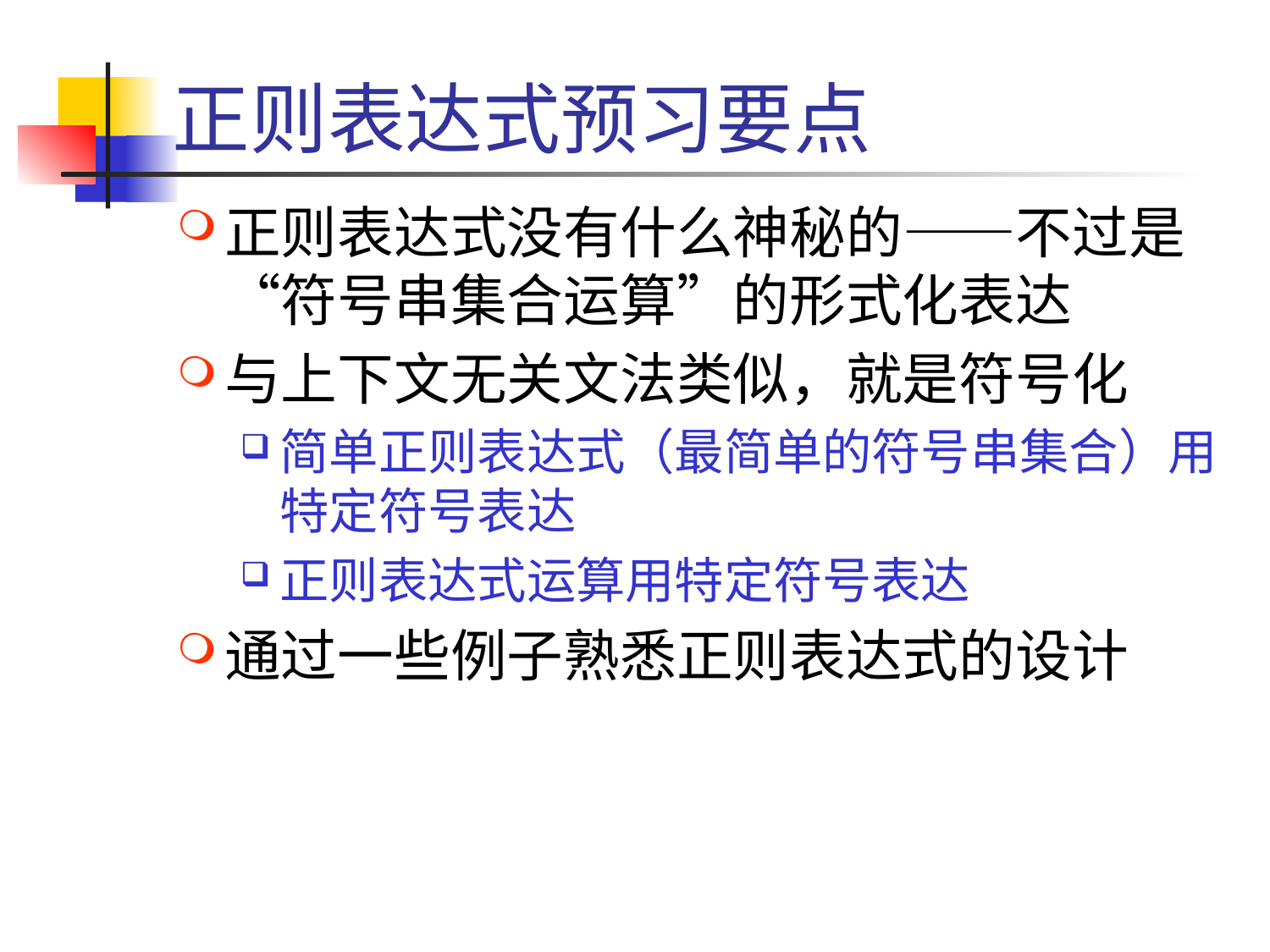

# 正则表达式预习要点
正则表达式没有什么神秘的——不过是“符号串集合运算”的形式化表达
与上下文无关文法类似，就是符号化
简单正则表达式（最简单的符号串集合）用特定符号表达
正则表达式运算用特定符号表达
通过一些例子熟悉正则表达式的设计